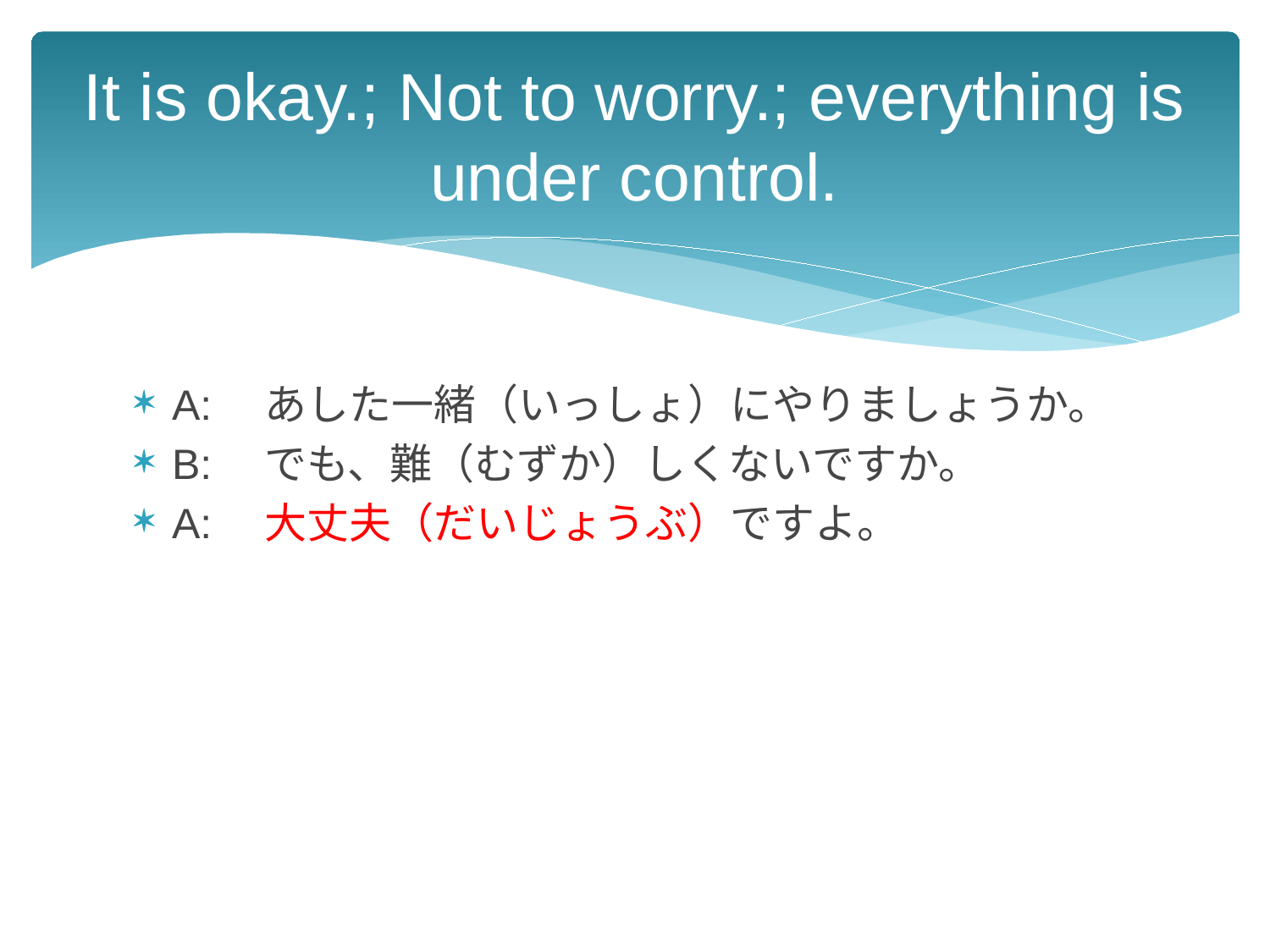

# It is okay.; Not to worry.; everything is under control.
A:　あした一緒（いっしょ）にやりましょうか。
B:　でも、難（むずか）しくないですか。
A:　大丈夫（だいじょうぶ）ですよ。